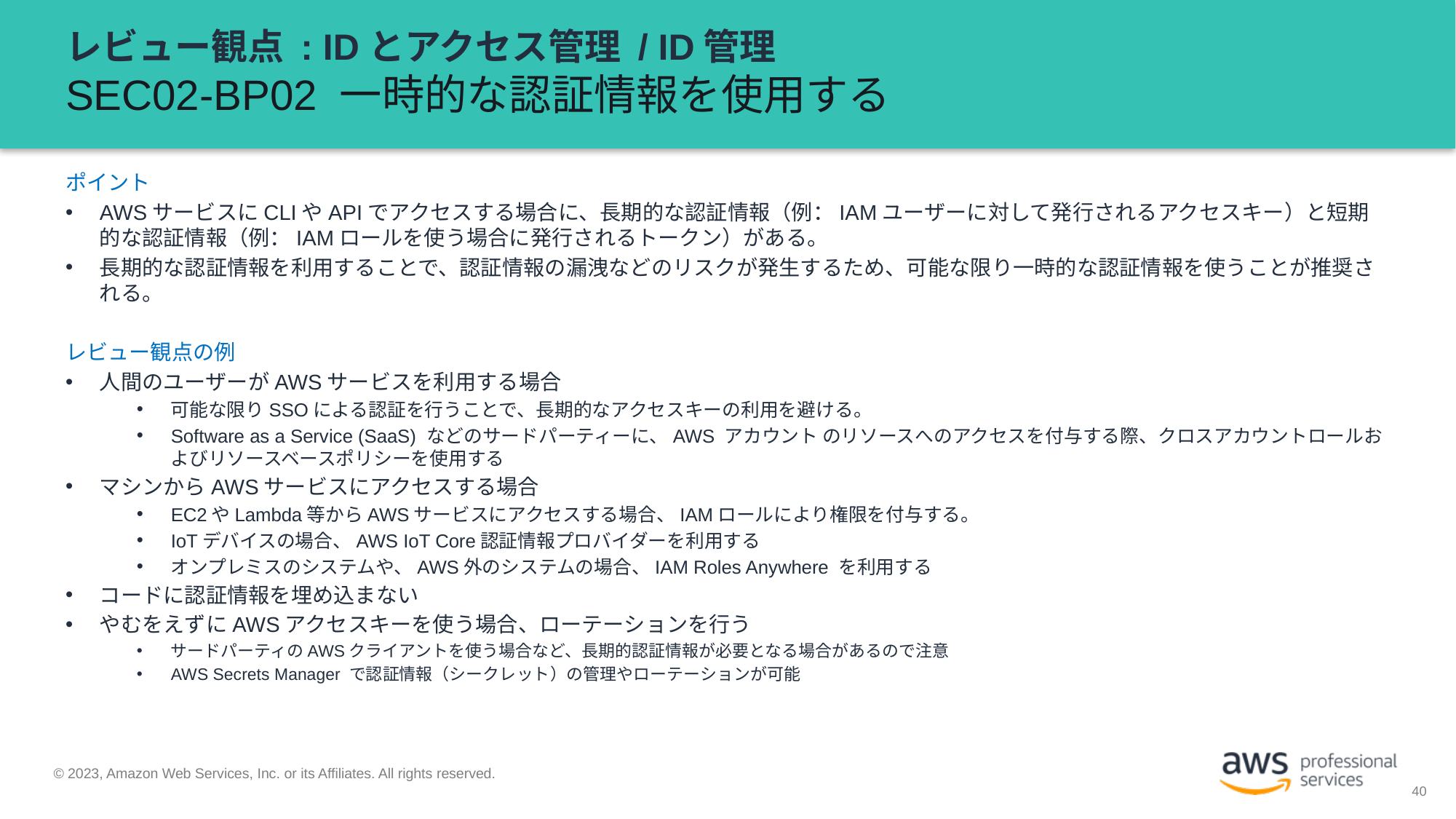

# レビュー観点 : IDとアクセス管理 / ID管理 SEC02-BP02 一時的な認証情報を使用する
ポイント
AWSサービスにCLIやAPIでアクセスする場合に、長期的な認証情報（例：IAMユーザーに対して発行されるアクセスキー）と短期的な認証情報（例：IAMロールを使う場合に発行されるトークン）がある。
長期的な認証情報を利用することで、認証情報の漏洩などのリスクが発生するため、可能な限り一時的な認証情報を使うことが推奨される。

レビュー観点の例
人間のユーザーがAWSサービスを利用する場合
可能な限りSSOによる認証を行うことで、長期的なアクセスキーの利用を避ける。
Software as a Service (SaaS) などのサードパーティーに、AWS アカウント のリソースへのアクセスを付与する際、クロスアカウントロールおよびリソースベースポリシーを使用する
マシンからAWSサービスにアクセスする場合
EC2やLambda等からAWSサービスにアクセスする場合、IAMロールにより権限を付与する。
IoTデバイスの場合、AWS IoT Core認証情報プロバイダーを利用する
オンプレミスのシステムや、AWS外のシステムの場合、IAM Roles Anywhere を利用する
コードに認証情報を埋め込まない
やむをえずにAWSアクセスキーを使う場合、ローテーションを行う
サードパーティのAWSクライアントを使う場合など、長期的認証情報が必要となる場合があるので注意
AWS Secrets Manager で認証情報（シークレット）の管理やローテーションが可能